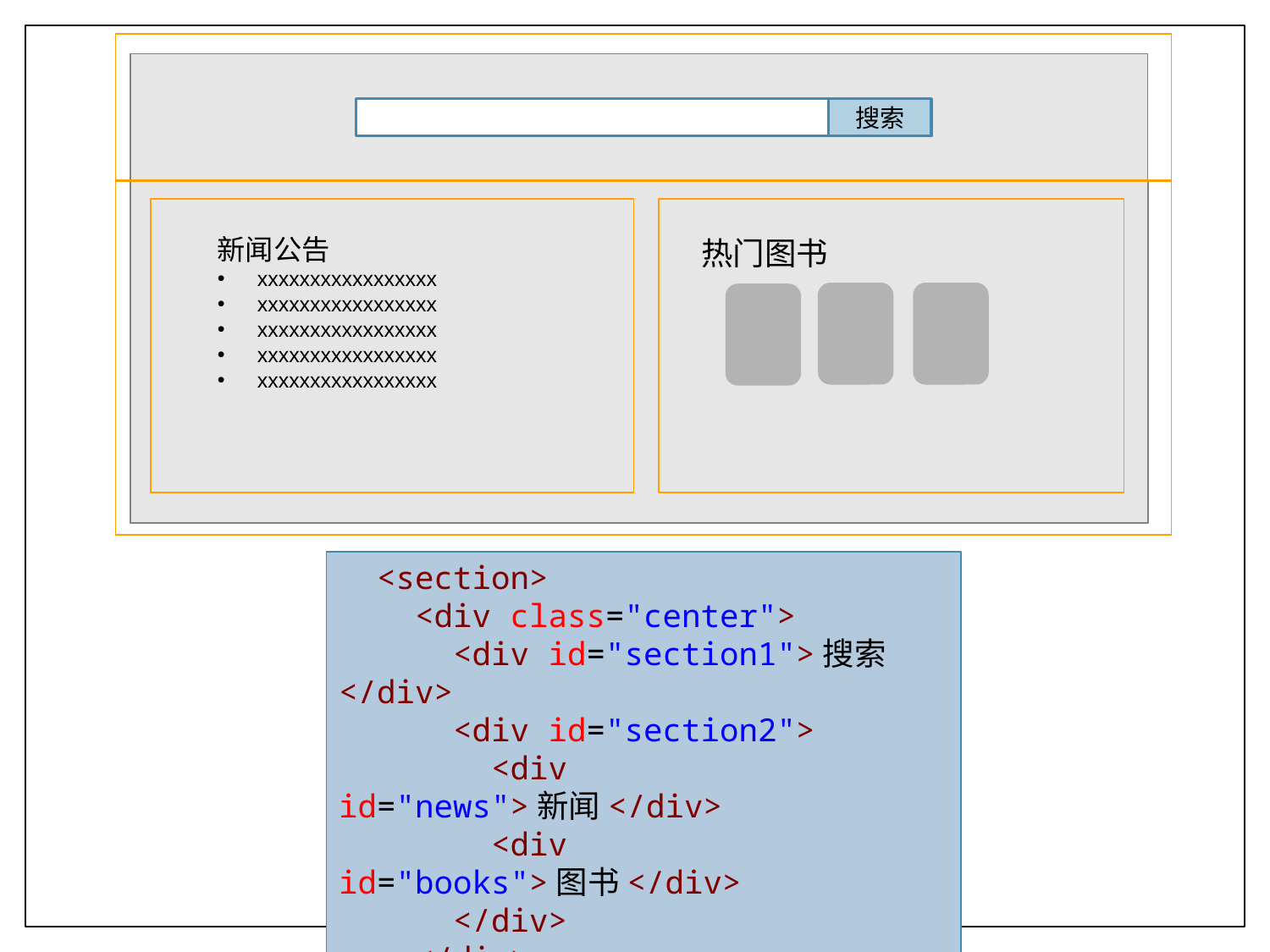

搜索

新闻公告
xxxxxxxxxxxxxxxxx
xxxxxxxxxxxxxxxxx
xxxxxxxxxxxxxxxxx
xxxxxxxxxxxxxxxxx
xxxxxxxxxxxxxxxxx

热门图书

  <section>
    <div class="center">
      <div id="section1">搜索</div>
      <div id="section2">
        <div id="news">新闻</div>
        <div id="books">图书</div>
      </div>
    </div>
  </section>